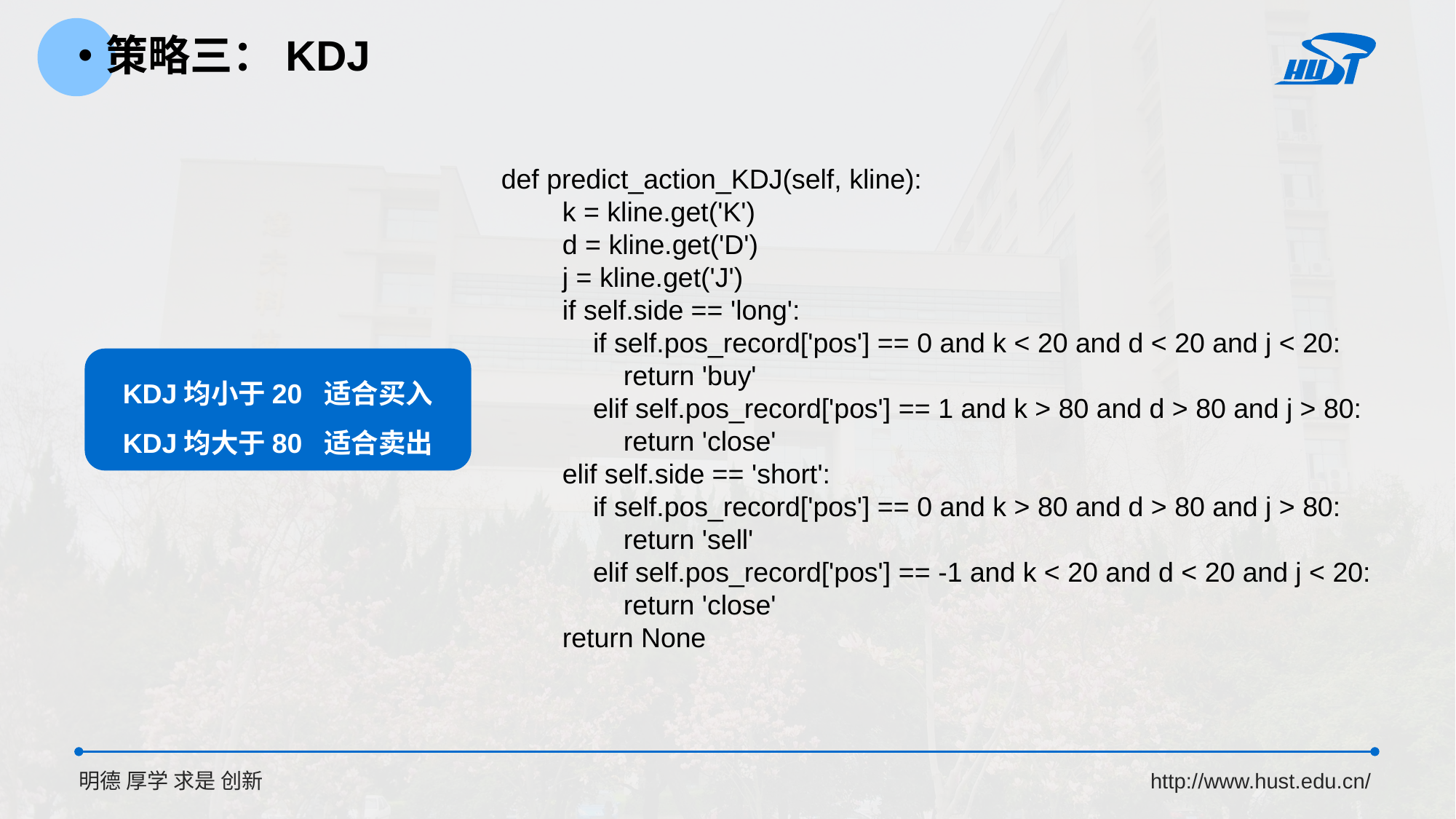

策略三：KDJ
def predict_action_KDJ(self, kline):
        k = kline.get('K')
        d = kline.get('D')
        j = kline.get('J')
        if self.side == 'long':
            if self.pos_record['pos'] == 0 and k < 20 and d < 20 and j < 20:
                return 'buy'
            elif self.pos_record['pos'] == 1 and k > 80 and d > 80 and j > 80:
                return 'close'
        elif self.side == 'short':
            if self.pos_record['pos'] == 0 and k > 80 and d > 80 and j > 80:
                return 'sell'
            elif self.pos_record['pos'] == -1 and k < 20 and d < 20 and j < 20:
                return 'close'
        return None
KDJ均小于20  适合买入
KDJ均大于80  适合卖出